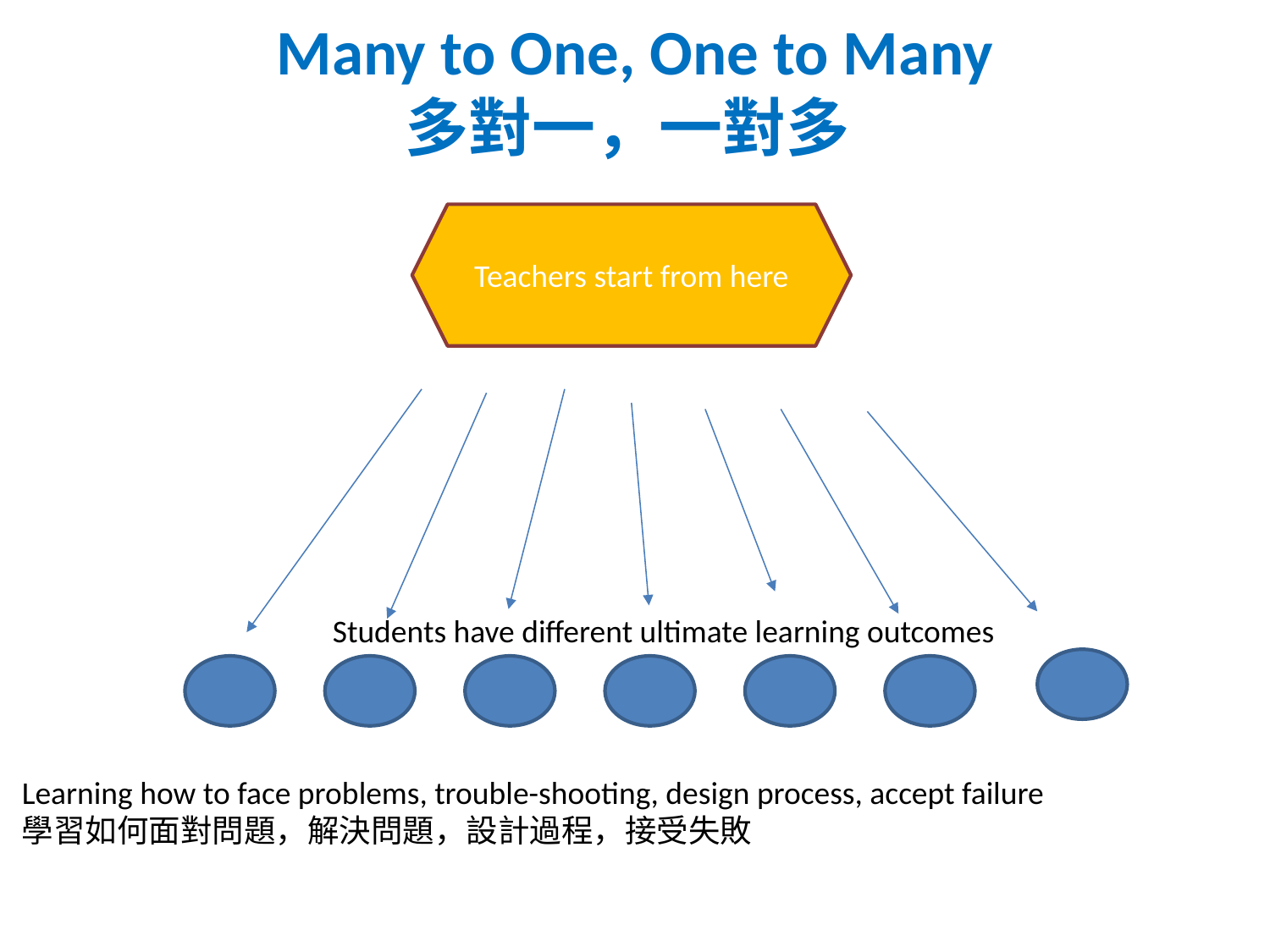

Many to One, One to Many
多對一，一對多
Teachers start from here
Students have different ultimate learning outcomes

Learning how to face problems, trouble-shooting, design process, accept failure
學習如何面對問題，解決問題，設計過程，接受失敗